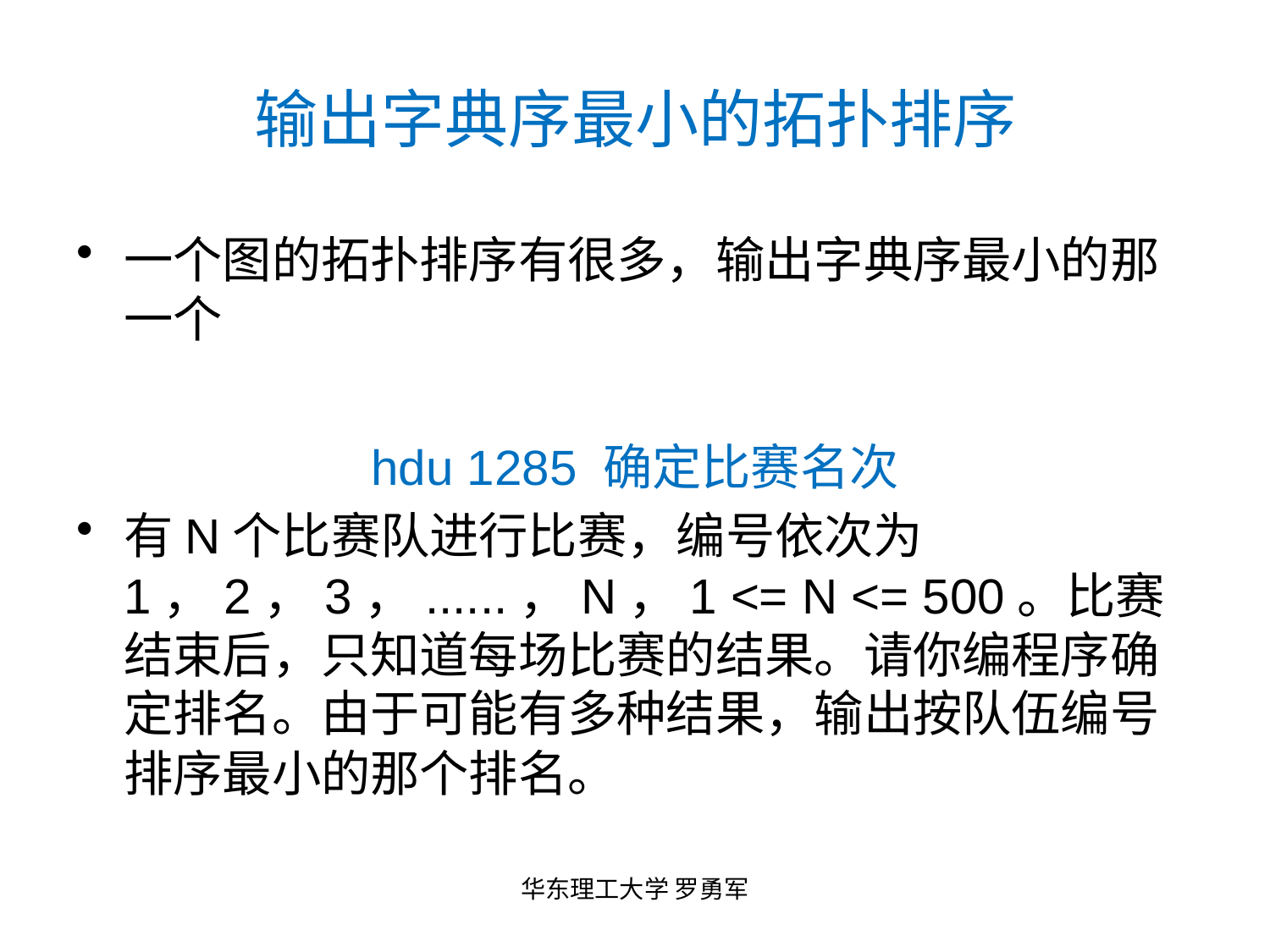

# 输出字典序最小的拓扑排序
一个图的拓扑排序有很多，输出字典序最小的那一个

hdu 1285 确定比赛名次
有N个比赛队进行比赛，编号依次为1，2，3，......，N，1 <= N <= 500。比赛结束后，只知道每场比赛的结果。请你编程序确定排名。由于可能有多种结果，输出按队伍编号排序最小的那个排名。

华东理工大学 罗勇军